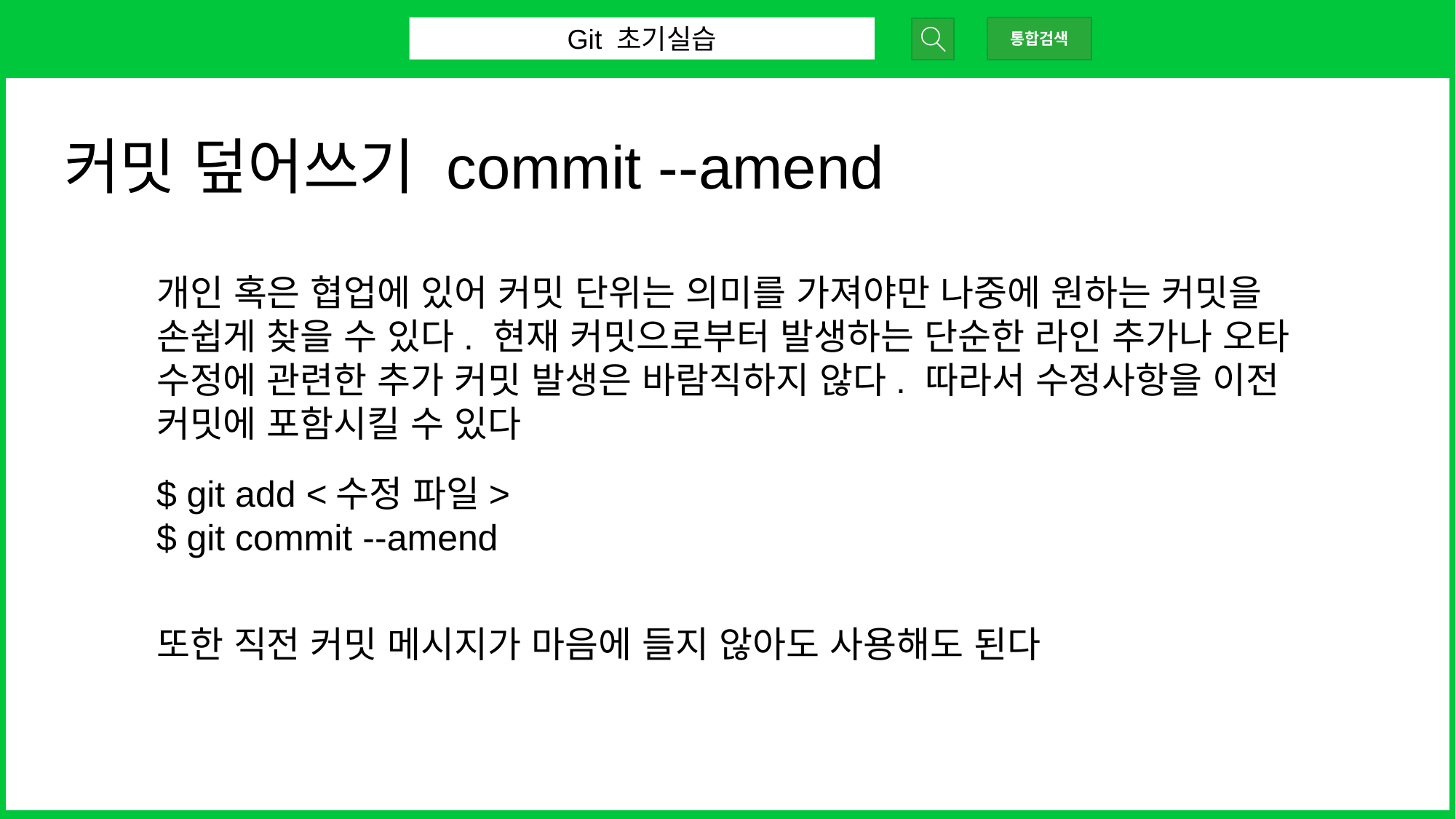

Git 초기실습
통합검색

커밋 덮어쓰기 commit --amend
개인 혹은 협업에 있어 커밋 단위는 의미를 가져야만 나중에 원하는 커밋을 손쉽게 찾을 수 있다. 현재 커밋으로부터 발생하는 단순한 라인 추가나 오타 수정에 관련한 추가 커밋 발생은 바람직하지 않다. 따라서 수정사항을 이전 커밋에 포함시킬 수 있다
$ git add <수정 파일>
$ git commit --amend
또한 직전 커밋 메시지가 마음에 들지 않아도 사용해도 된다